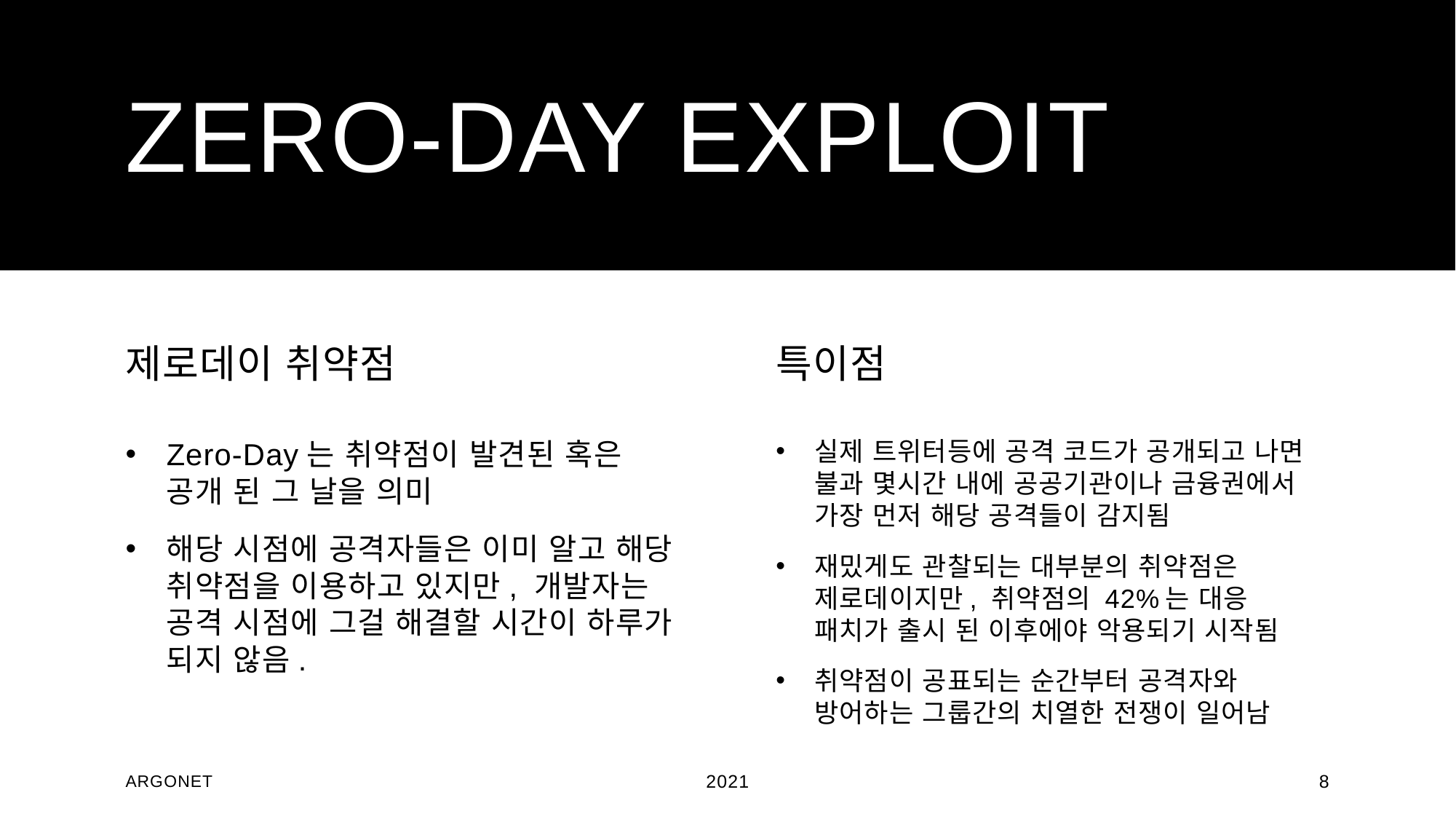

# Zero-day exploit
제로데이 취약점
특이점
Zero-Day는 취약점이 발견된 혹은 공개 된 그 날을 의미
해당 시점에 공격자들은 이미 알고 해당 취약점을 이용하고 있지만, 개발자는 공격 시점에 그걸 해결할 시간이 하루가 되지 않음.
실제 트위터등에 공격 코드가 공개되고 나면 불과 몇시간 내에 공공기관이나 금융권에서 가장 먼저 해당 공격들이 감지됨
재밌게도 관찰되는 대부분의 취약점은 제로데이지만, 취약점의 42%는 대응 패치가 출시 된 이후에야 악용되기 시작됨
취약점이 공표되는 순간부터 공격자와 방어하는 그룹간의 치열한 전쟁이 일어남
Argonet
2021
8